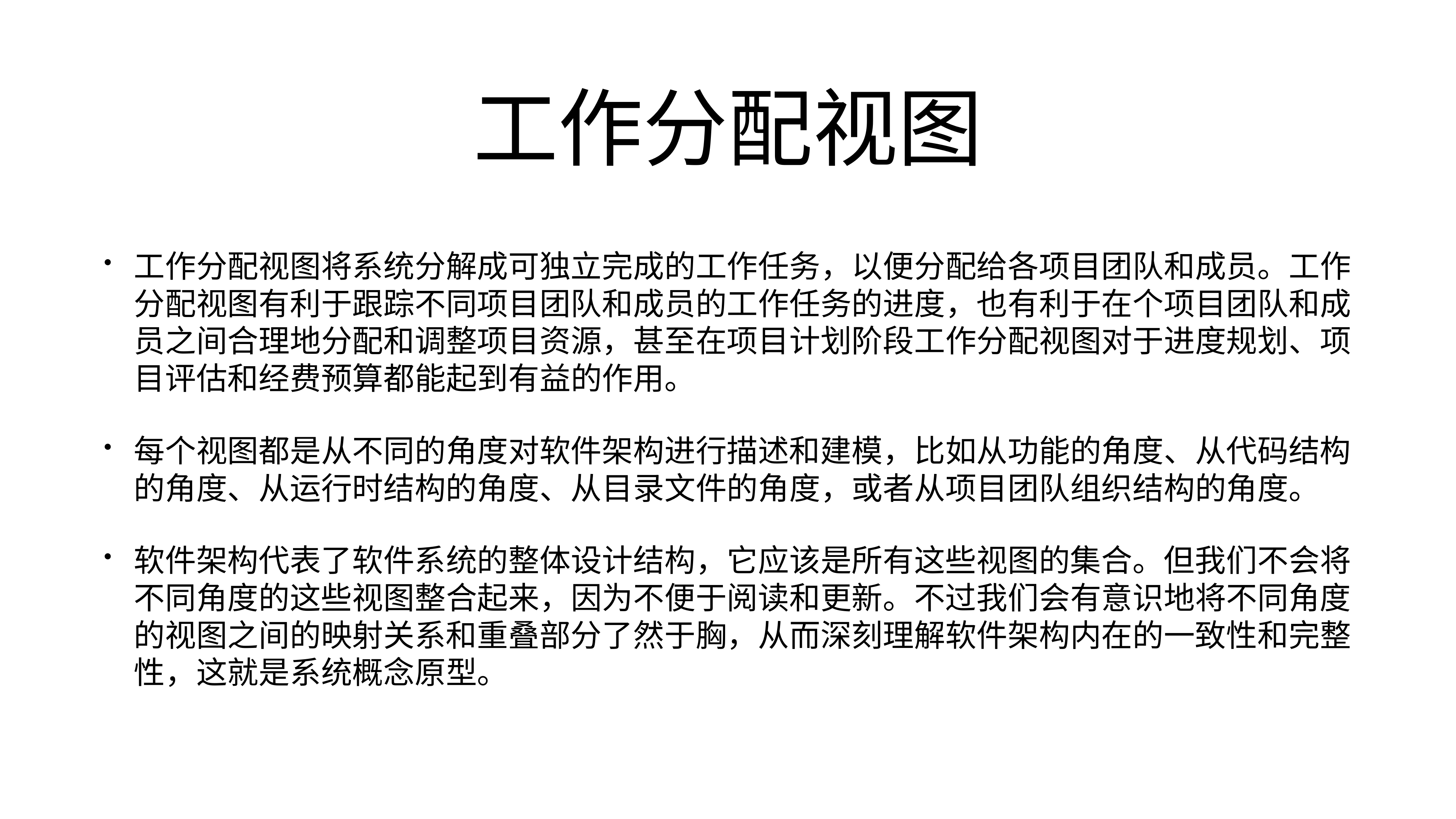

# 工作分配视图
工作分配视图将系统分解成可独立完成的工作任务，以便分配给各项目团队和成员。工作分配视图有利于跟踪不同项目团队和成员的工作任务的进度，也有利于在个项目团队和成员之间合理地分配和调整项目资源，甚至在项目计划阶段工作分配视图对于进度规划、项目评估和经费预算都能起到有益的作用。
每个视图都是从不同的角度对软件架构进行描述和建模，比如从功能的角度、从代码结构的角度、从运行时结构的角度、从目录文件的角度，或者从项目团队组织结构的角度。
软件架构代表了软件系统的整体设计结构，它应该是所有这些视图的集合。但我们不会将不同角度的这些视图整合起来，因为不便于阅读和更新。不过我们会有意识地将不同角度的视图之间的映射关系和重叠部分了然于胸，从而深刻理解软件架构内在的一致性和完整性，这就是系统概念原型。